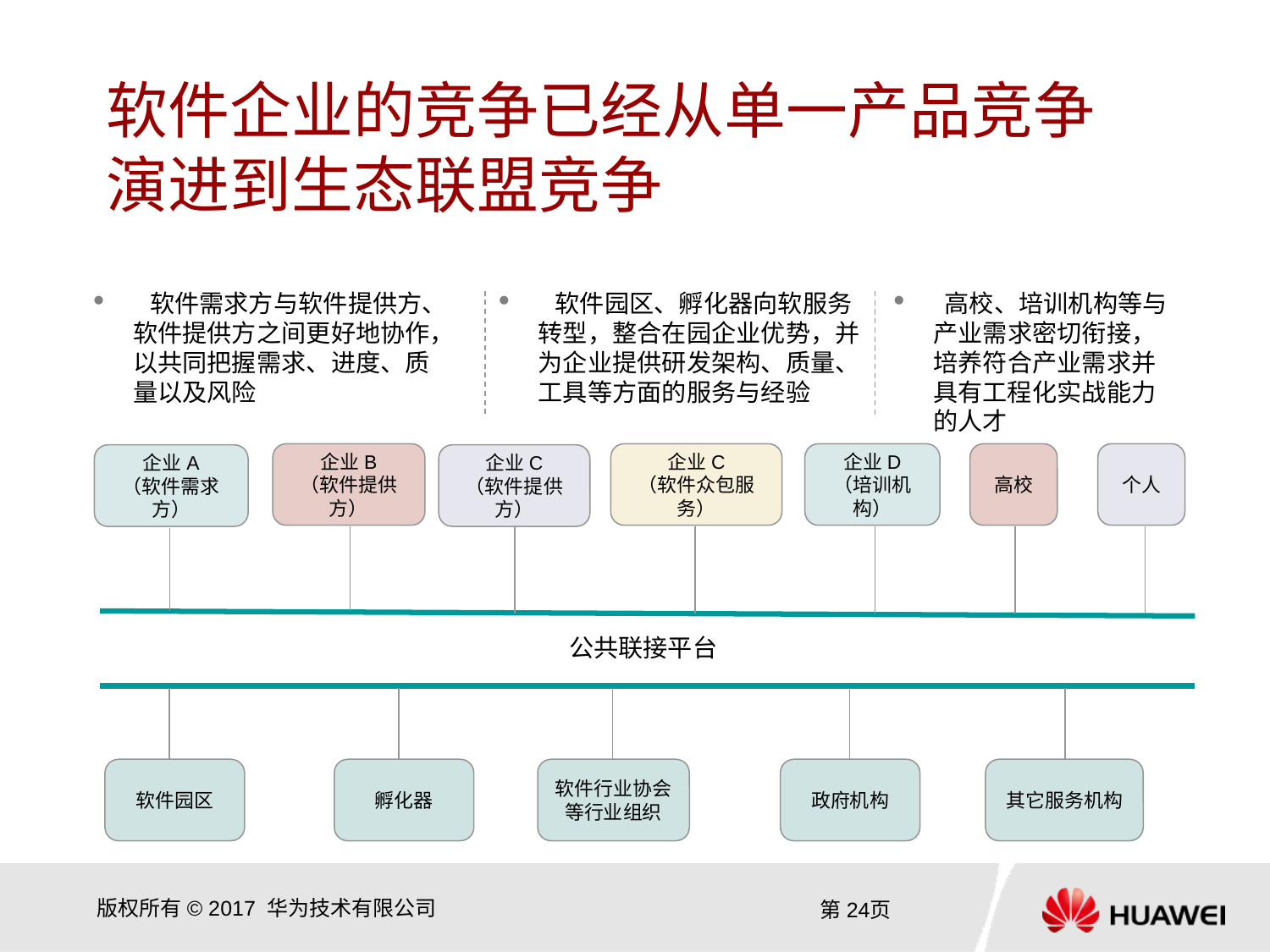

# 软件企业的竞争已经从单一产品竞争演进到生态联盟竞争
  软件需求方与软件提供方、软件提供方之间更好地协作，以共同把握需求、进度、质量以及风险
  软件园区、孵化器向软服务转型，整合在园企业优势，并为企业提供研发架构、质量、工具等方面的服务与经验
 高校、培训机构等与产业需求密切衔接，培养符合产业需求并具有工程化实战能力的人才
企业B
（软件提供方）
企业C
（软件众包服务）
企业D
（培训机构）
高校
个人
企业A
（软件需求方）
企业C
（软件提供方）
公共联接平台
软件园区
孵化器
软件行业协会等行业组织
政府机构
其它服务机构